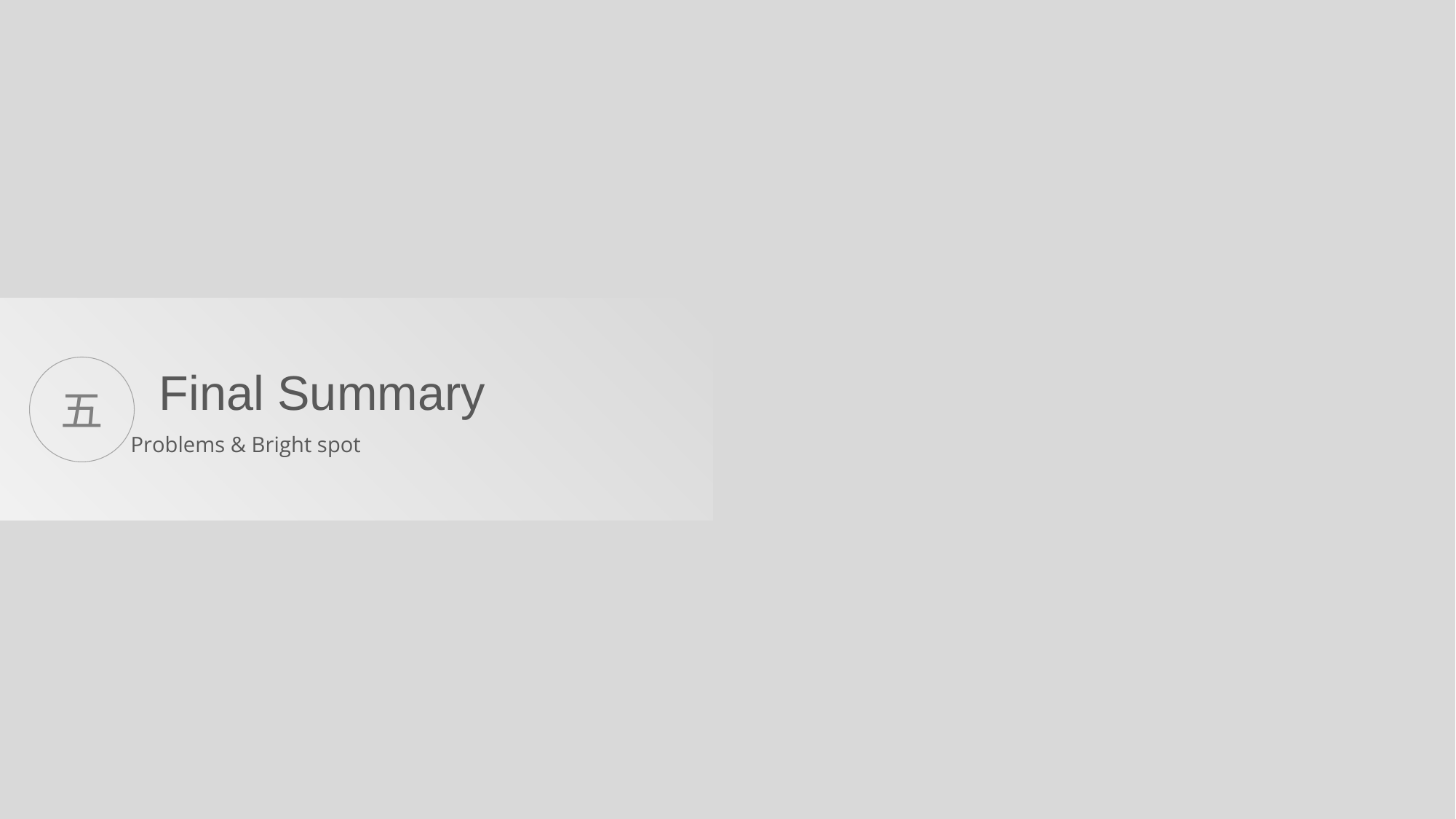

Final Summary
五
Problems & Bright spot